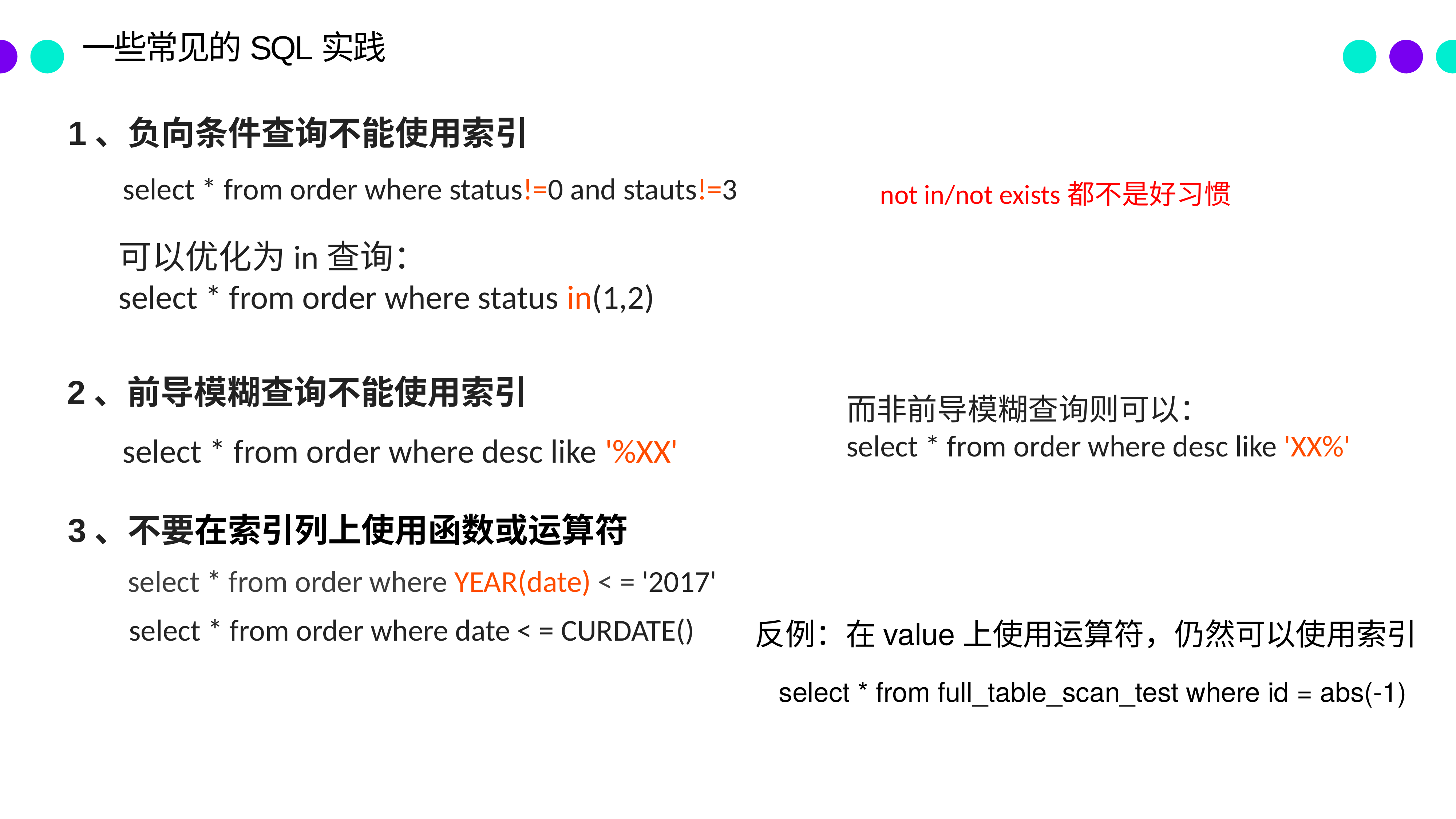

一些常见的SQL实践

1、负向条件查询不能使用索引
select * from order where status!=0 and stauts!=3
not in/not exists都不是好习惯
可以优化为in查询：
select * from order where status in(1,2)
2、前导模糊查询不能使用索引
而非前导模糊查询则可以：
select * from order where desc like 'XX%'
select * from order where desc like '%XX'
3、不要在索引列上使用函数或运算符
select * from order where YEAR(date) < = '2017'
select * from order where date < = CURDATE()
反例：在value上使用运算符，仍然可以使用索引
select * from full_table_scan_test where id = abs(-1)